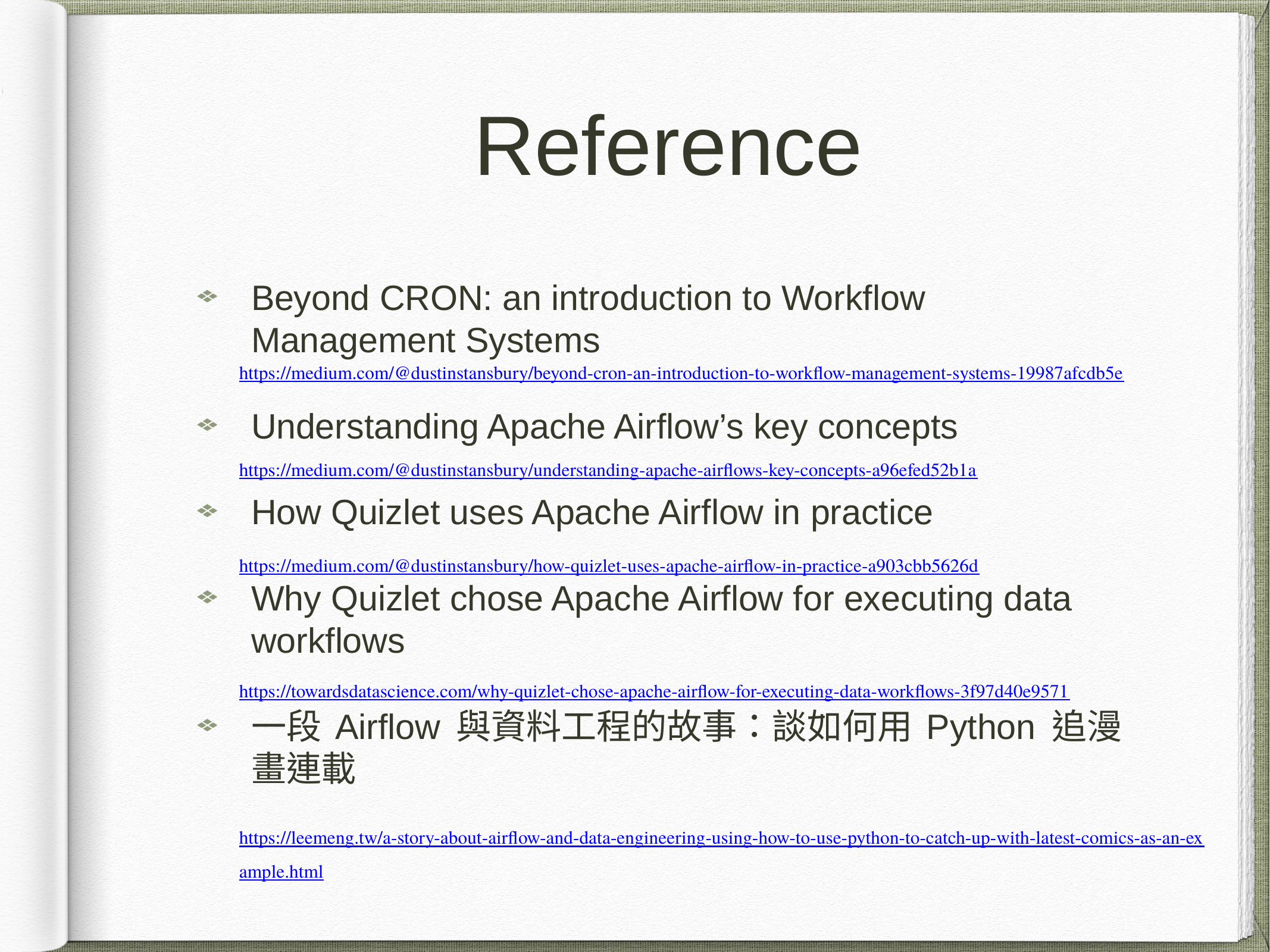

# Reference
Beyond CRON: an introduction to Workflow Management Systems
Understanding Apache Airflow’s key concepts
How Quizlet uses Apache Airflow in practice
Why Quizlet chose Apache Airflow for executing data workflows
一段 Airflow 與資料工程的故事：談如何用 Python 追漫畫連載
https://medium.com/@dustinstansbury/beyond-cron-an-introduction-to-workflow-management-systems-19987afcdb5e
https://medium.com/@dustinstansbury/understanding-apache-airflows-key-concepts-a96efed52b1a
https://medium.com/@dustinstansbury/how-quizlet-uses-apache-airflow-in-practice-a903cbb5626d
https://towardsdatascience.com/why-quizlet-chose-apache-airflow-for-executing-data-workflows-3f97d40e9571
https://leemeng.tw/a-story-about-airflow-and-data-engineering-using-how-to-use-python-to-catch-up-with-latest-comics-as-an-example.html